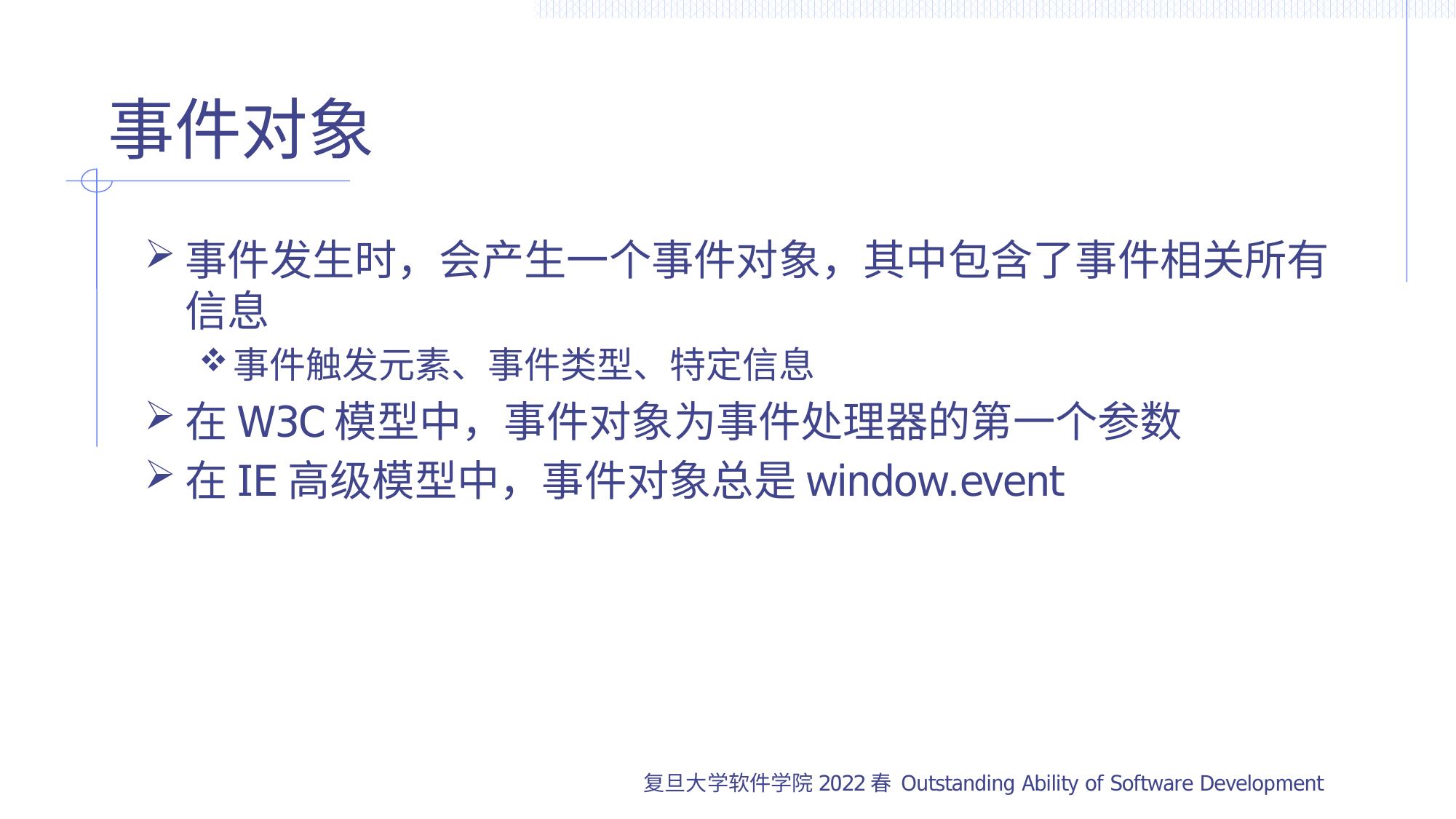

# 事件对象
事件发生时，会产生一个事件对象，其中包含了事件相关所有信息
事件触发元素、事件类型、特定信息
在W3C模型中，事件对象为事件处理器的第一个参数
在IE高级模型中，事件对象总是window.event